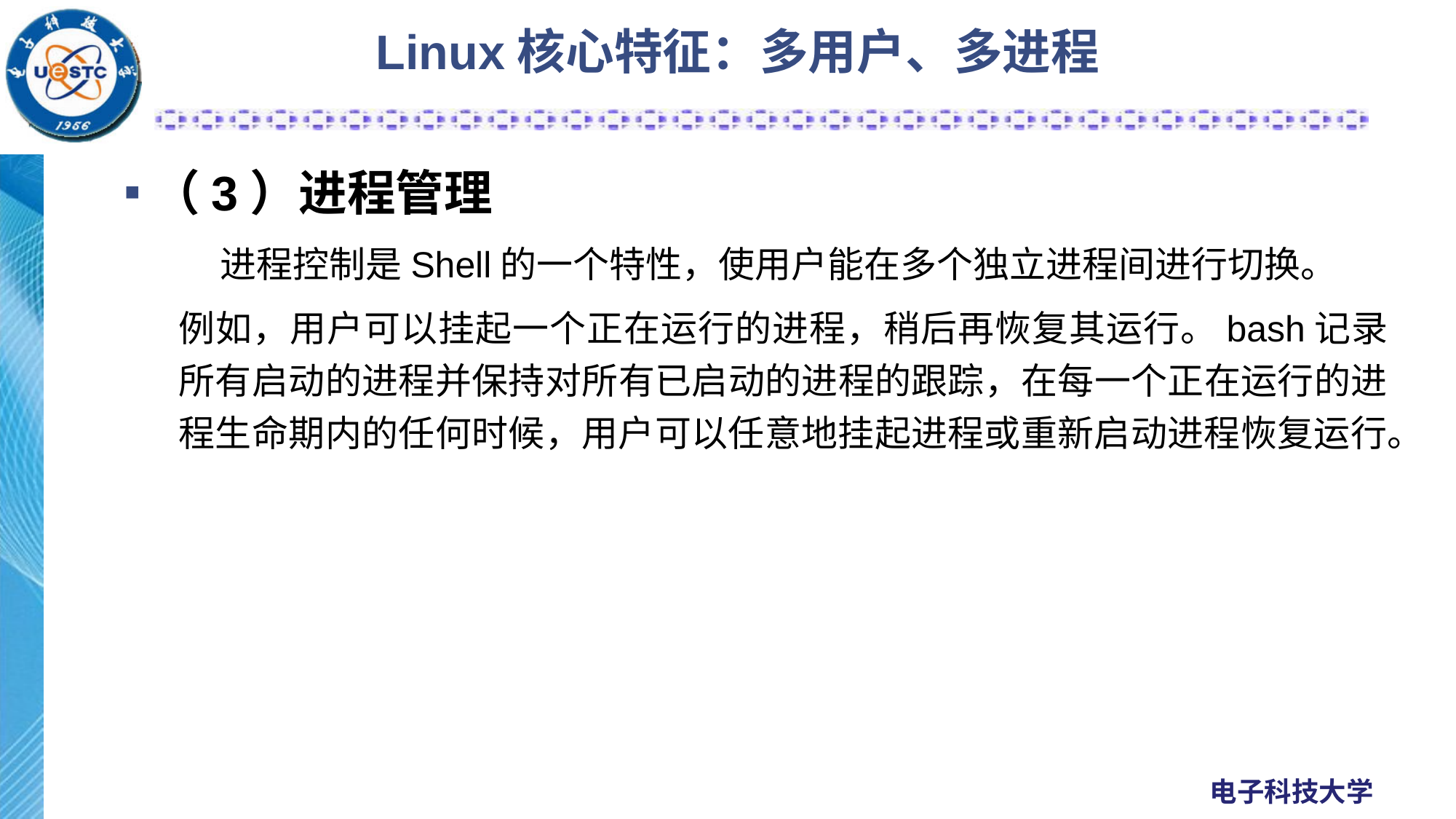

# Linux核心特征：多用户、多进程
（3）进程管理
    进程控制是Shell的一个特性，使用户能在多个独立进程间进行切换。
例如，用户可以挂起一个正在运行的进程，稍后再恢复其运行。bash记录所有启动的进程并保持对所有已启动的进程的跟踪，在每一个正在运行的进程生命期内的任何时候，用户可以任意地挂起进程或重新启动进程恢复运行。